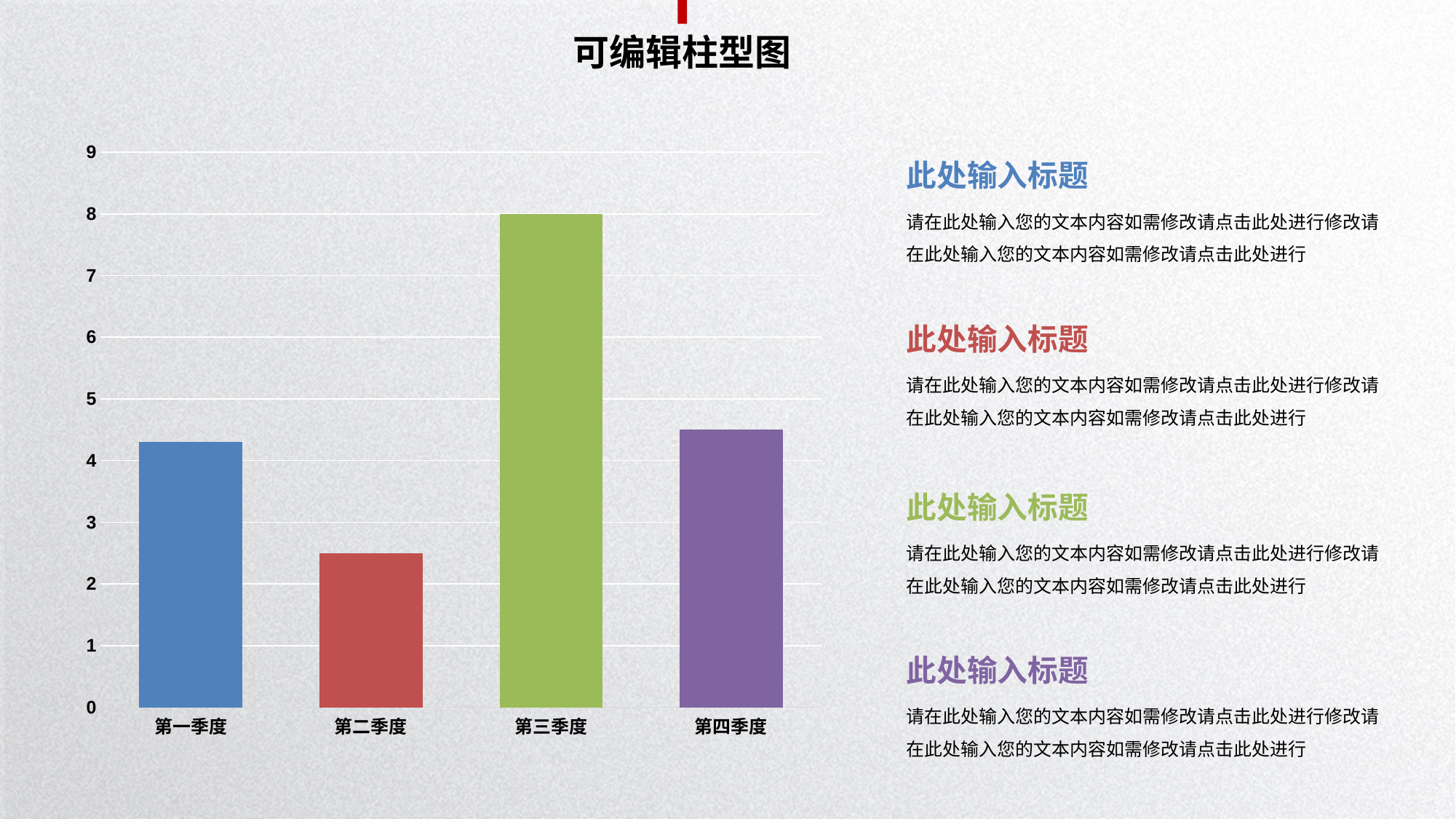

可编辑柱型图

### Chart

| Category | 系列 1 |
|---|---|
| 第一季度 | 4.3 |
| 第二季度 | 2.5 |
| 第三季度 | 8.0 |
| 第四季度 | 4.5 |
此处输入标题
请在此处输入您的文本内容如需修改请点击此处进行修改请在此处输入您的文本内容如需修改请点击此处进行
此处输入标题
请在此处输入您的文本内容如需修改请点击此处进行修改请在此处输入您的文本内容如需修改请点击此处进行
此处输入标题
请在此处输入您的文本内容如需修改请点击此处进行修改请在此处输入您的文本内容如需修改请点击此处进行
此处输入标题
请在此处输入您的文本内容如需修改请点击此处进行修改请在此处输入您的文本内容如需修改请点击此处进行